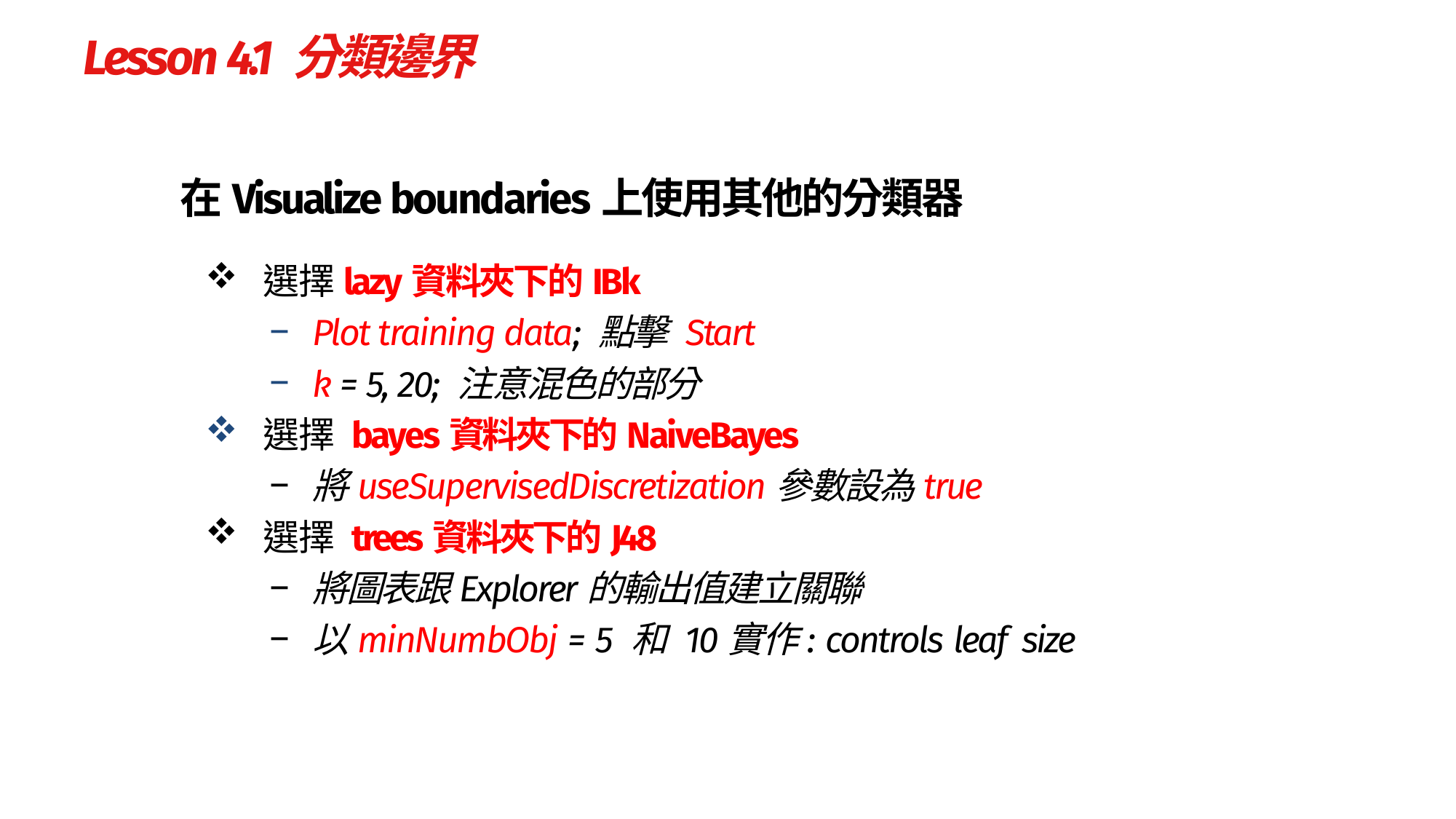

# Lesson 4.1 分類邊界
在Visualize boundaries上使用其他的分類器
選擇lazy資料夾下的IBk
Plot training data; 點擊 Start
k = 5, 20; 注意混色的部分
選擇 bayes資料夾下的NaiveBayes
將useSupervisedDiscretization參數設為true
選擇 trees資料夾下的J48
將圖表跟Explorer的輸出值建立關聯
以minNumbObj = 5 和 10實作: controls leaf  size